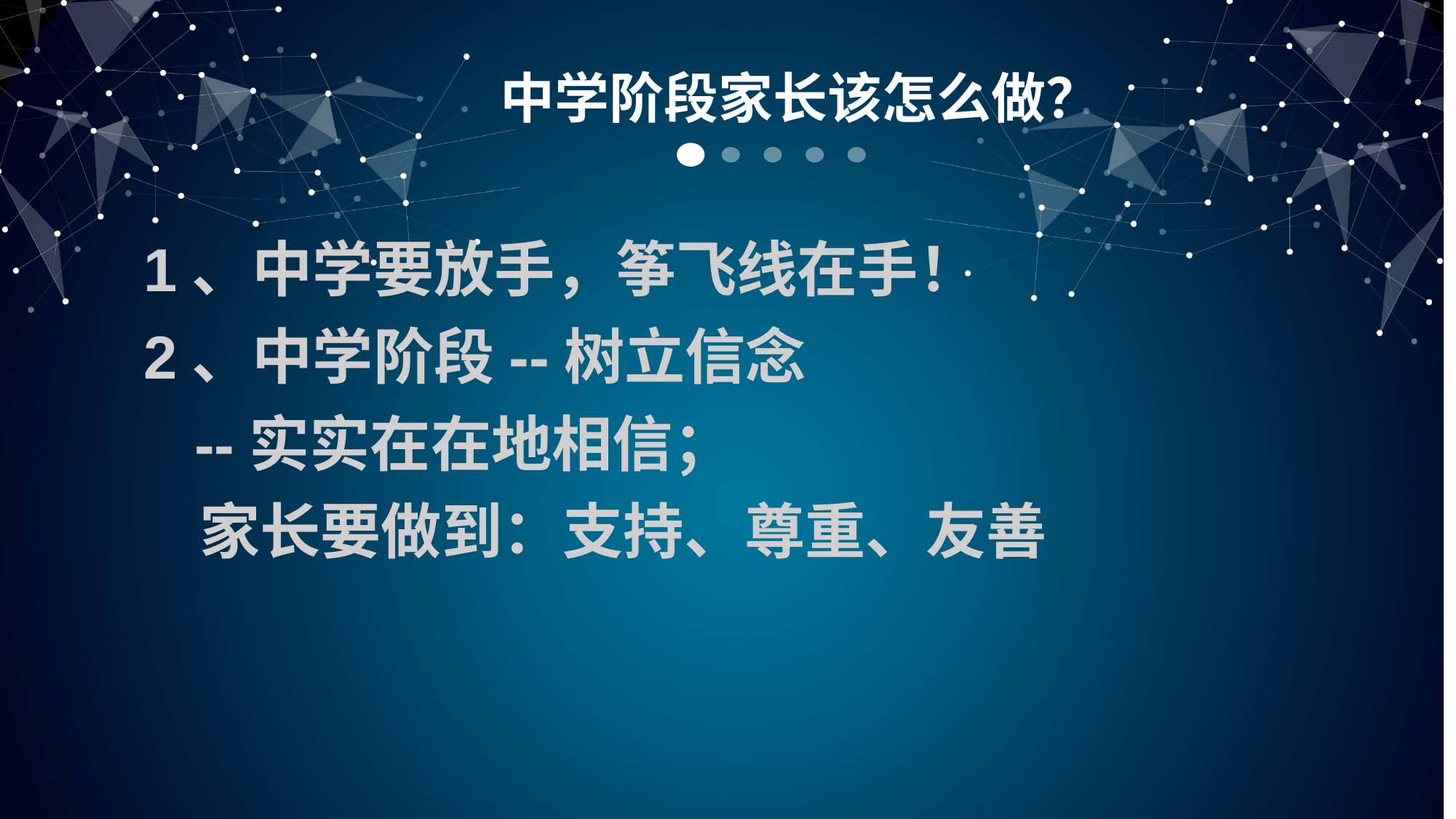

中学阶段家长该怎么做？

1、中学要放手，筝飞线在手！
2、中学阶段--树立信念
   --实实在在地相信；
   家长要做到：支持、尊重、友善